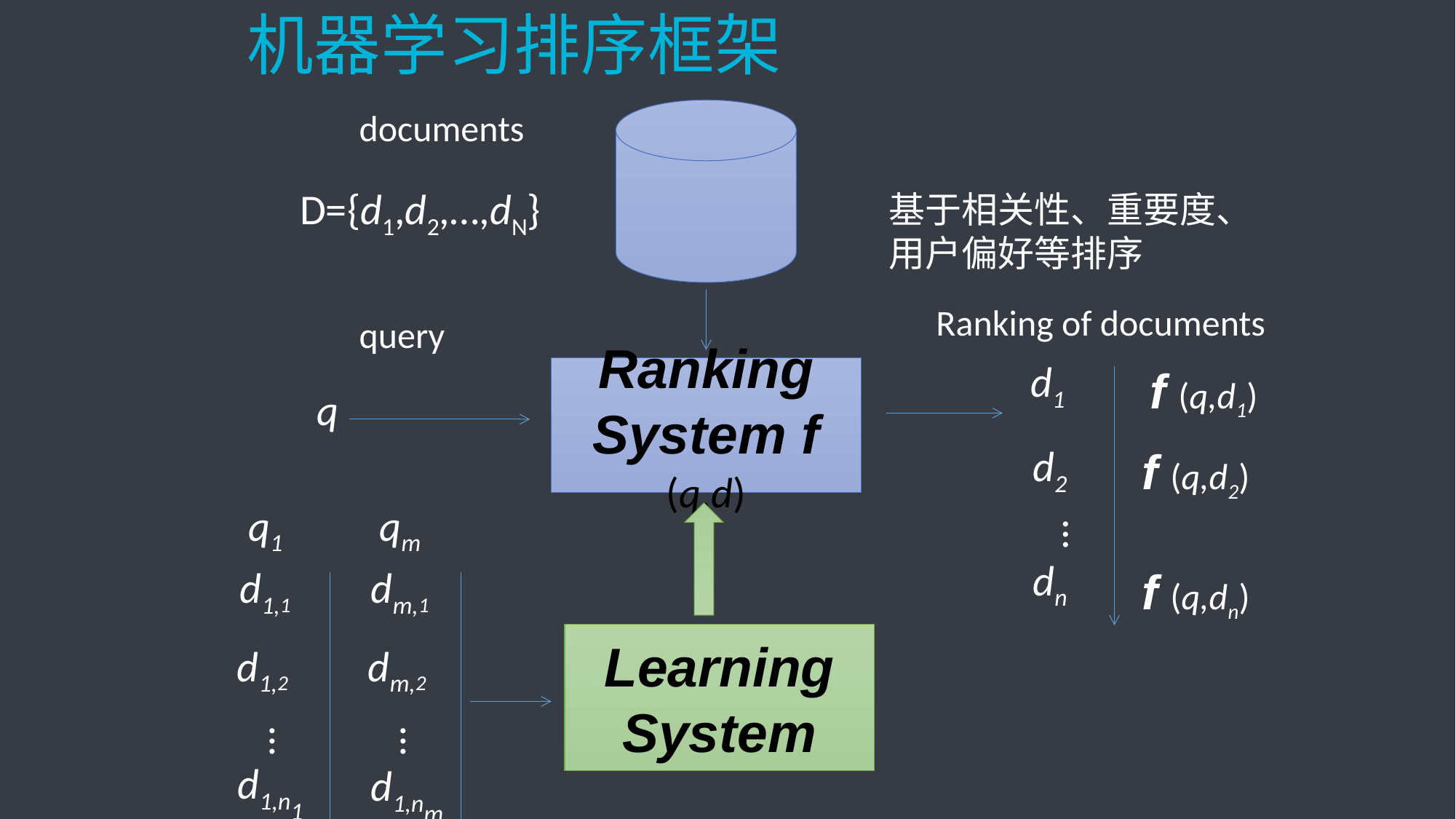

# 机器学习排序框架
documents

D={d1,d2,…,dN}
基于相关性、重要度、用户偏好等排序
Ranking of documents
query
d1
f (q,d1)
Ranking System f (q,d)
q
d2
f (q,d2)
q1
qm

…
dn
d1,1
dm,1
f (q,dn)
Learning System
d1,2
dm,2
…
…
d1,n1
d1,nm